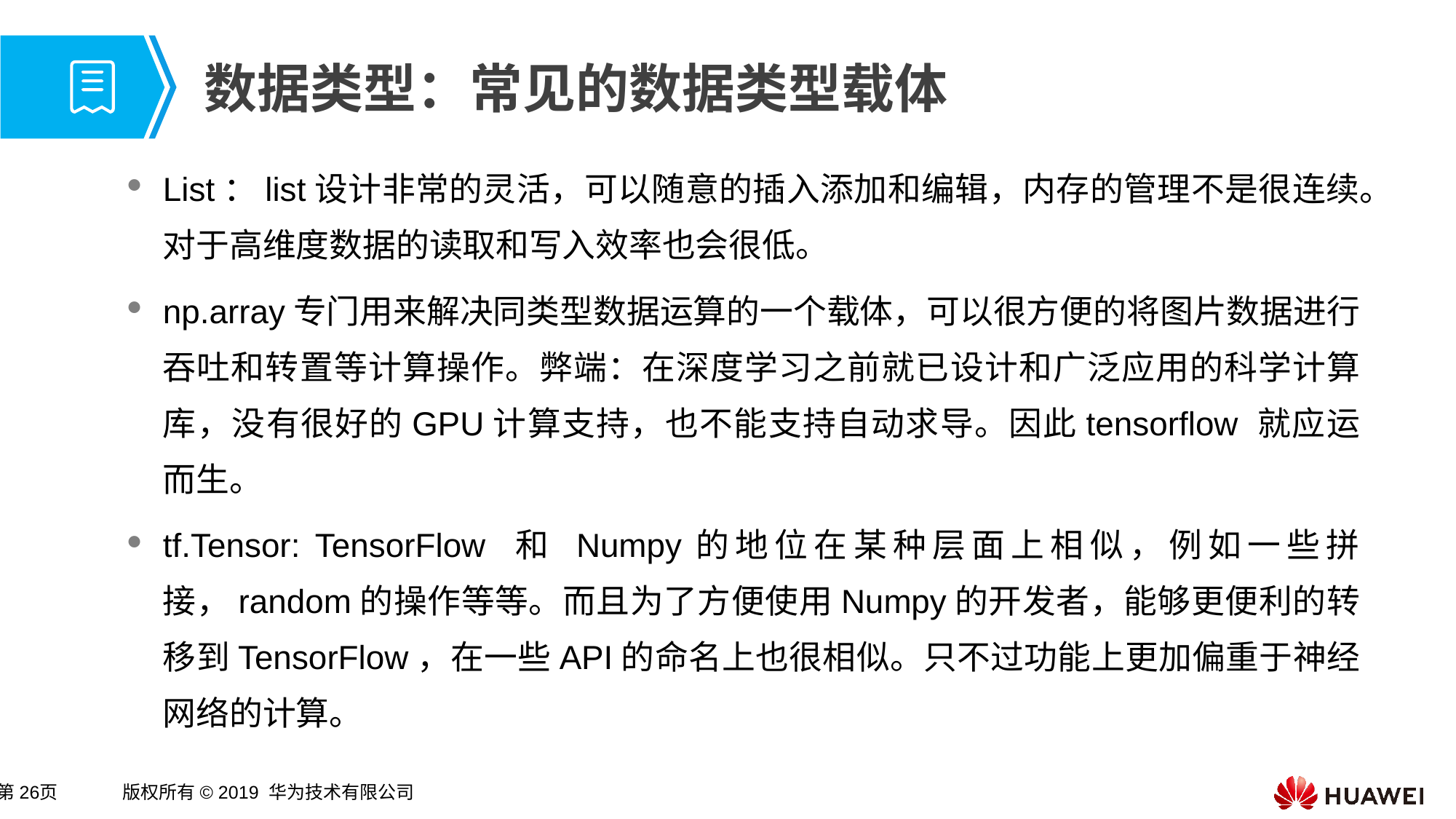

# 数据类型：常见的数据类型载体
List：list设计非常的灵活，可以随意的插入添加和编辑，内存的管理不是很连续。对于高维度数据的读取和写入效率也会很低。
np.array专门用来解决同类型数据运算的一个载体，可以很方便的将图片数据进行吞吐和转置等计算操作。弊端：在深度学习之前就已设计和广泛应用的科学计算库，没有很好的GPU计算支持，也不能支持自动求导。因此tensorflow 就应运而生。
tf.Tensor: TensorFlow 和 Numpy的地位在某种层面上相似，例如一些拼接，random的操作等等。而且为了方便使用Numpy的开发者，能够更便利的转移到TensorFlow，在一些API的命名上也很相似。只不过功能上更加偏重于神经网络的计算。